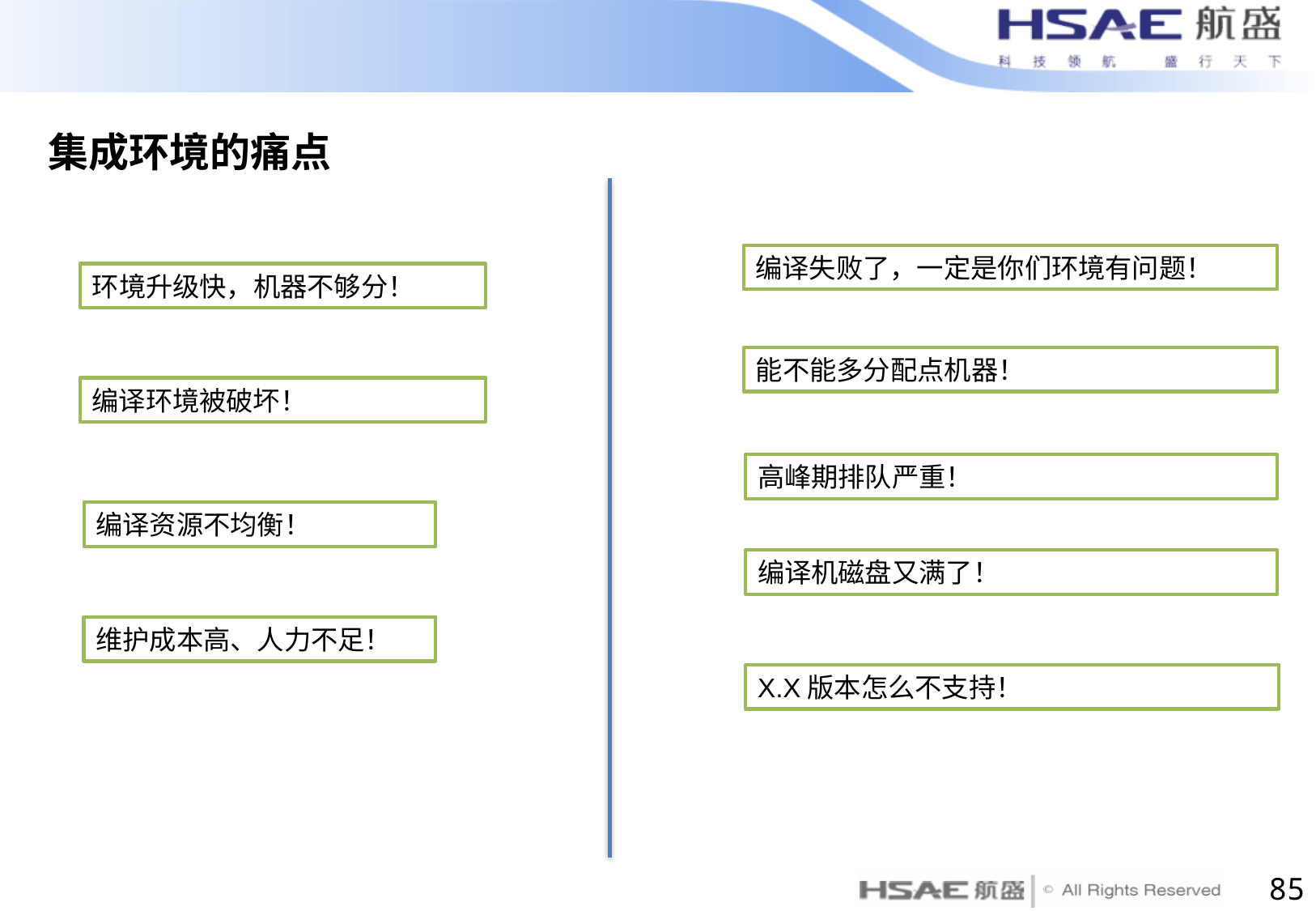

集成环境的痛点
编译失败了，一定是你们环境有问题！
环境升级快，机器不够分！
能不能多分配点机器！
编译环境被破坏！
高峰期排队严重！
编译资源不均衡！
编译机磁盘又满了！
维护成本高、人力不足！
X.X版本怎么不支持！